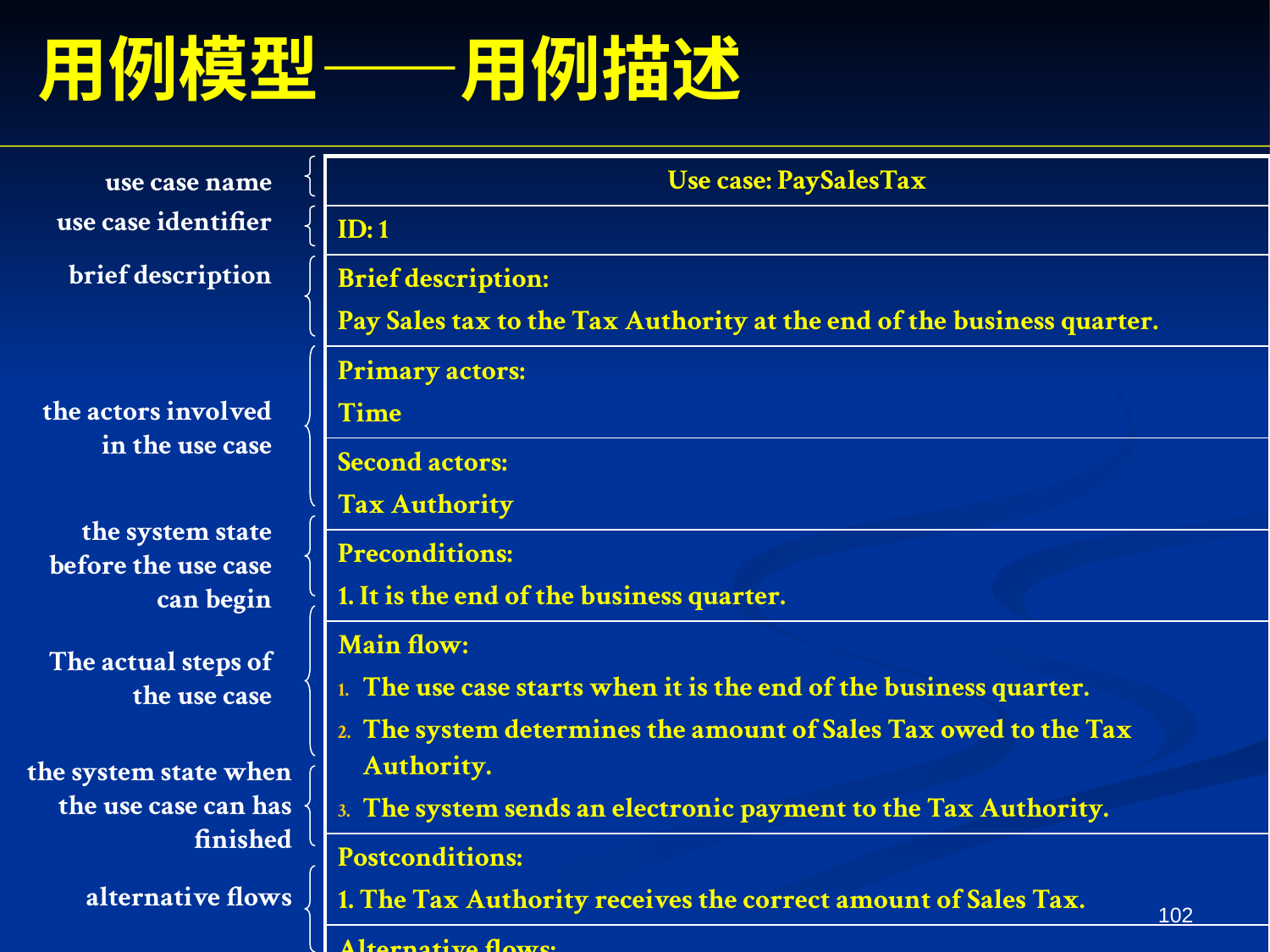

用例模型——用例描述

| Use case: PaySalesTax |
| --- |
| ID: 1 |
| Brief description: Pay Sales tax to the Tax Authority at the end of the business quarter. |
| Primary actors: Time |
| Second actors: Tax Authority |
| Preconditions: 1. It is the end of the business quarter. |
| Main flow: The use case starts when it is the end of the business quarter. The system determines the amount of Sales Tax owed to the Tax Authority. The system sends an electronic payment to the Tax Authority. |
| Postconditions: 1. The Tax Authority receives the correct amount of Sales Tax. |
| Alternative flows: None. |
use case name

use case identifier

brief description

the actors involved in the use case
the system state before the use case can begin

The actual steps of the use case
the system state when the use case can has finished

102
alternative flows